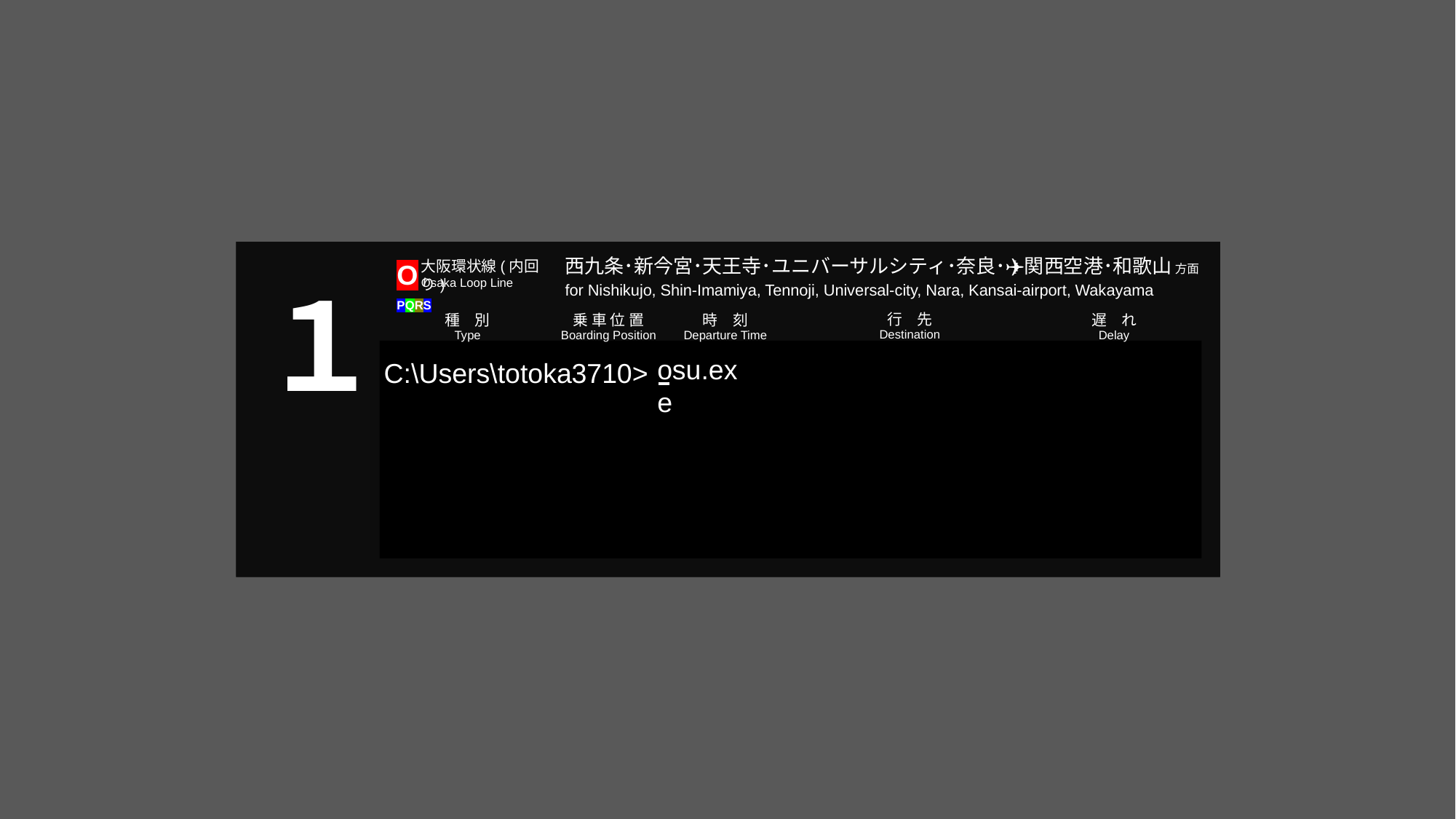

西九条･新今宮･天王寺･ユニバーサルシティ･奈良･✈関西空港･和歌山 方面
大阪環状線(内回り)
O
PQRS
１
Osaka Loop Line
for Nishikujo, Shin-Imamiya, Tennoji, Universal-city, Nara, Kansai-airport, Wakayama
行　先
時　刻
種　別
乗 車 位 置
遅　れ
Destination
Departure Time
Type
Boarding Position
Delay

osu.exe
C:\Users\totoka3710>
import { Note, NoteType, SongMetadata } from './types';

export const formatTime = (seconds: number): string => {
  const m = Math.floor(Math.abs(seconds) / 60);
  const s = Math.floor(Math.abs(seconds) % 60);
  const ms = Math.floor((Math.abs(seconds) % 1) * 100);
  return `${seconds < 0 ? '-' : ''}${m}:${s.toString().padStart(2, '0')}.${ms.toString().padStart(2, '0')}`;
};

export const generateUniqueId = (): string => {
  return Math.random().toString(36).substr(2, 9);
};

// --- Sound Engine (Web Audio API with Buffers) ---
export class SoundEngine {
  private ctx: AudioContext | null = null;
  private masterGain: GainNode | null = null;
  private buffers: { [key: string]: AudioBuffer } = {};

  constructor() {
    this.init();
  }

  private init() {
    if (typeof window !== 'undefined' && !this.ctx) {
      this.ctx = new (window.AudioContext || (window as any).webkitAudioContext)();
      this.masterGain = this.ctx.createGain();
      this.masterGain.connect(this.ctx.destination);
      this.loadBuffers();
    }
  }

  private async loadBuffers() {
    if (!this.ctx) return;

    const loadFile = async (url: string, key: string) => {
        try {
            const res = await fetch(url);
            if (res.ok) {
                const arrayBuffer = await res.arrayBuffer();
                const audioBuffer = await this.ctx!.decodeAudioData(arrayBuffer);
                this.buffers[key] = audioBuffer;
            }
        } catch (e) {
            console.warn(`Failed to load sound ${url}`, e);
        }
    };

    await Promise.all([
        loadFile('dong.ogg', 'don'),
        loadFile('ka.ogg', 'ka')
    ]);
  }

  setVolume(val: number) {
    if (this.masterGain) this.masterGain.gain.value = val;
  }

  resume() {
    if (this.ctx?.state === 'suspended') this.ctx.resume();
  }

  playHit(type: 'don' | 'ka') {
    if (!this.ctx || !this.masterGain) this.init();
    if (!this.ctx) return;

    const buffer = this.buffers[type];
    if (buffer) {
        const source = this.ctx.createBufferSource();
        source.buffer = buffer;
        source.connect(this.masterGain!);
        source.start(0);
        return;
    }

    // Fallback Oscillator
    const osc = this.ctx.createOscillator();
    const gain = this.ctx.createGain();
    osc.connect(gain);
    gain.connect(this.masterGain!);

    if (type === 'don') {
      osc.frequency.setValueAtTime(150, this.ctx.currentTime);
      osc.frequency.exponentialRampToValueAtTime(0.01, this.ctx.currentTime + 0.15);
      gain.gain.setValueAtTime(1, this.ctx.currentTime);
      gain.gain.exponentialRampToValueAtTime(0.01, this.ctx.currentTime + 0.15);
    } else {
      osc.type = 'square';
      osc.frequency.setValueAtTime(400, this.ctx.currentTime);
      osc.frequency.exponentialRampToValueAtTime(0.01, this.ctx.currentTime + 0.1);
      gain.gain.setValueAtTime(0.3, this.ctx.currentTime);
      gain.gain.exponentialRampToValueAtTime(0.01, this.ctx.currentTime + 0.1);
    }
    osc.start();
    osc.stop(this.ctx.currentTime + 0.2);
  }
}